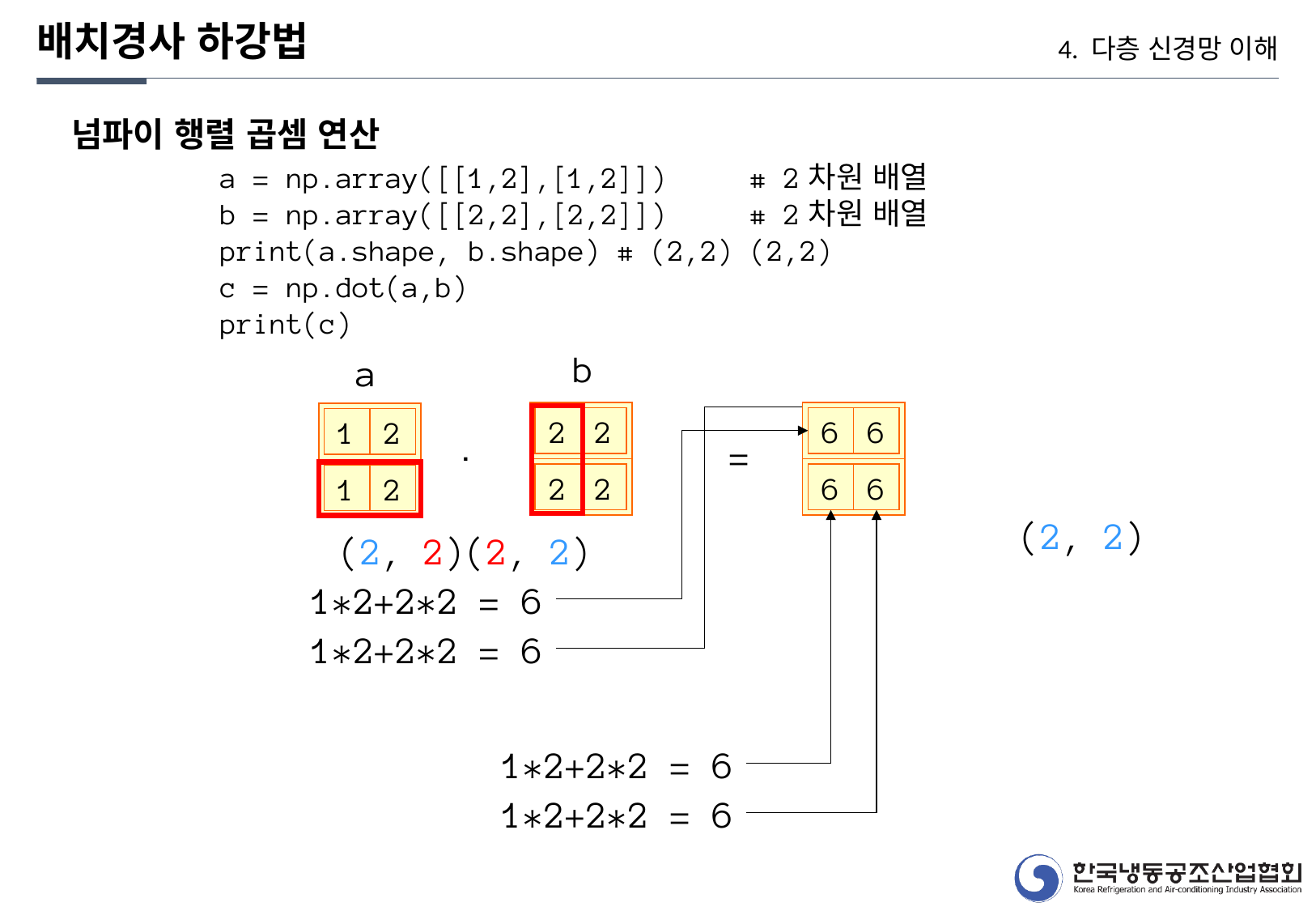

배치경사 하강법
4. 다층 신경망 이해
넘파이 행렬 곱셈 연산
a = np.array([[1,2],[1,2]])     # 2차원 배열
b = np.array([[2,2],[2,2]])     # 2차원 배열
print(a.shape, b.shape) # (2,2) (2,2)
c = np.dot(a,b)
print(c)
b
a

2
2
6
6
1
2
.
=

2
2
6
6
1
2
(2, 2)
(2, 2)(2, 2)
1*2+2*2 = 6
1*2+2*2 = 6
1*2+2*2 = 6
1*2+2*2 = 6